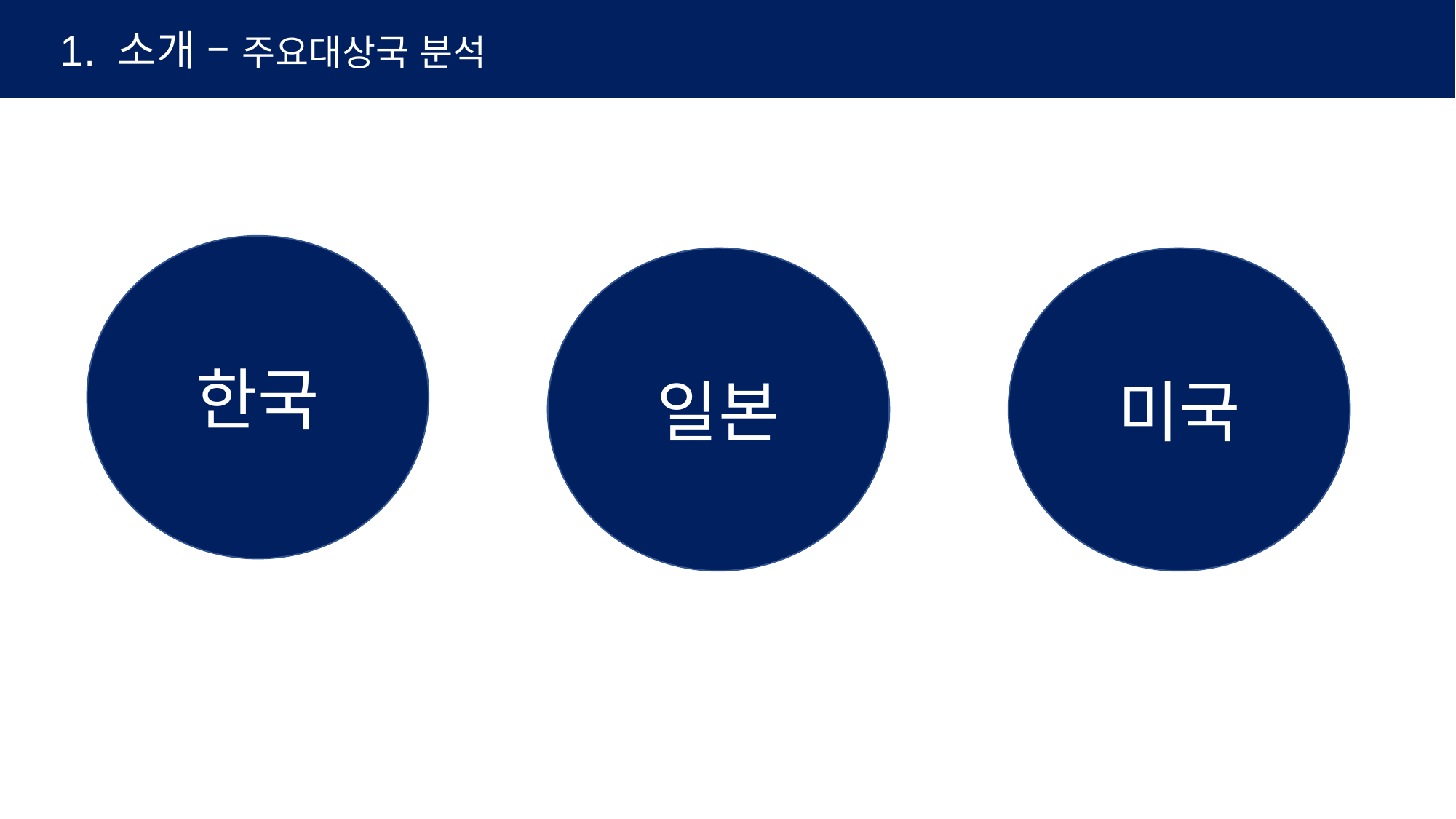

1. 소개 – 주요대상국 분석
한국
일본
미국